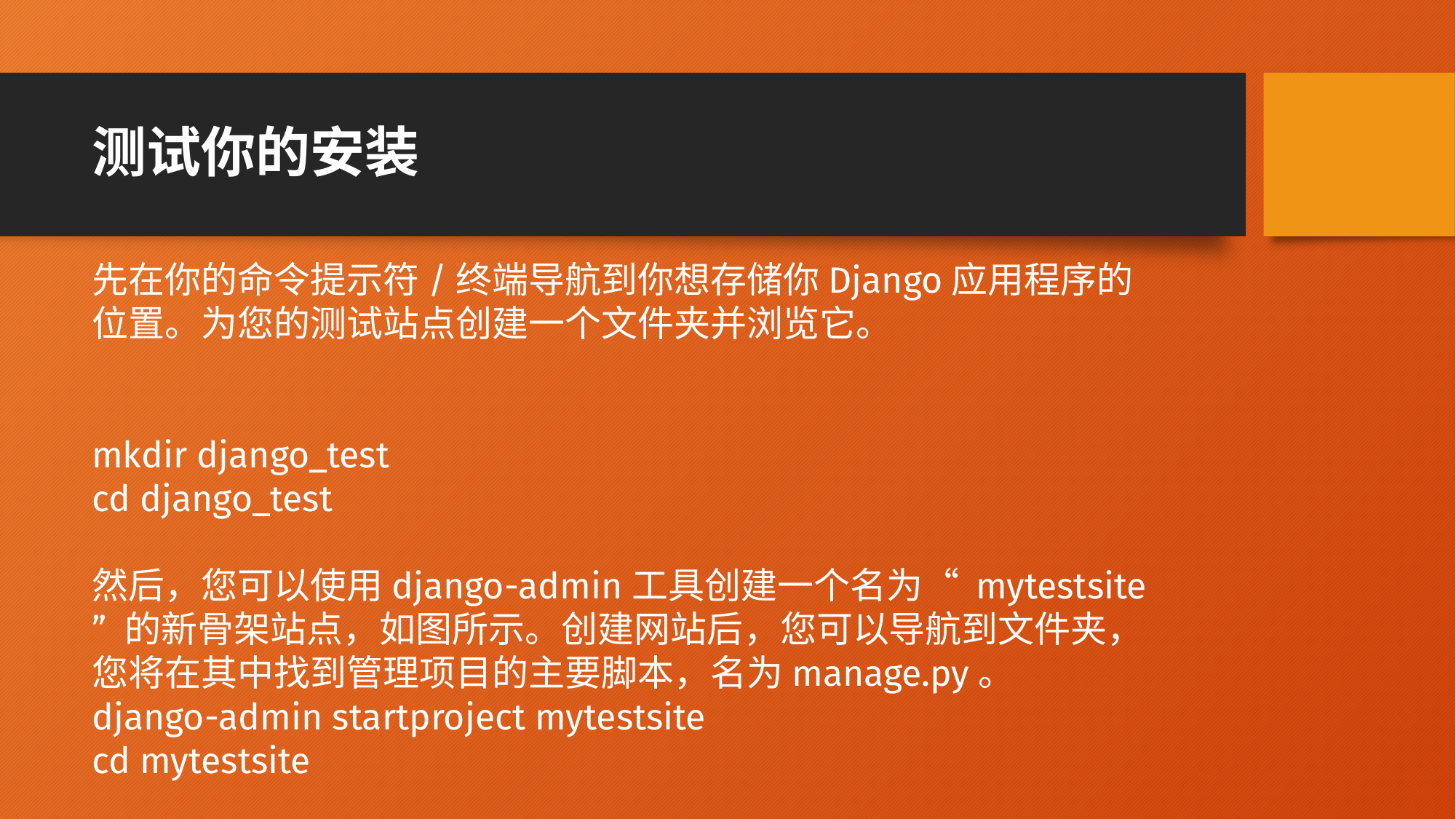

# 测试你的安装
先在你的命令提示符/终端导航到你想存储你Django应用程序的位置。为您的测试站点创建一个文件夹并浏览它。

mkdir django_test
cd django_test

然后，您可以使用django-admin工具创建一个名为“ mytestsite ” 的新骨架站点，如图所示。创建网站后，您可以导航到文件夹，您将在其中找到管理项目的主要脚本，名为manage.py。
django-admin startproject mytestsite
cd mytestsite